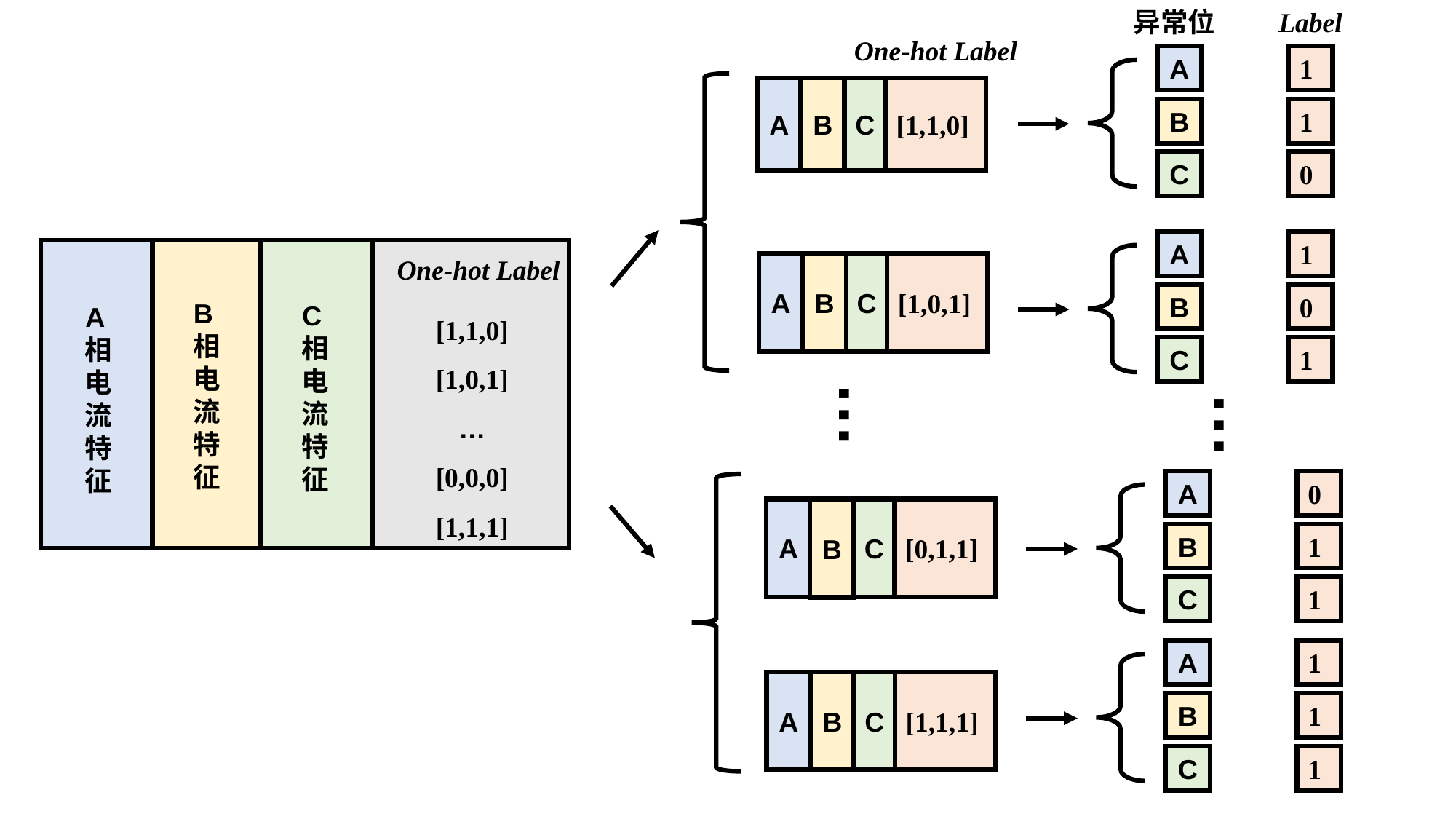

异常位
Label
One-hot Label
A
1

A
B
C
[1,1,0]
B
1
C
0
A
1

One-hot Label
A
B
C
[1,0,1]
B
0
B相电流特征
[1,1,0]
[1,0,1]
…
[0,0,0]
[1,1,1]

C相电流特征
A相电流特征
C
1
…
…
A
0

A
B
C
[0,1,1]
B
1
C
1
A
1

A
B
C
[1,1,1]
B
1
C
1